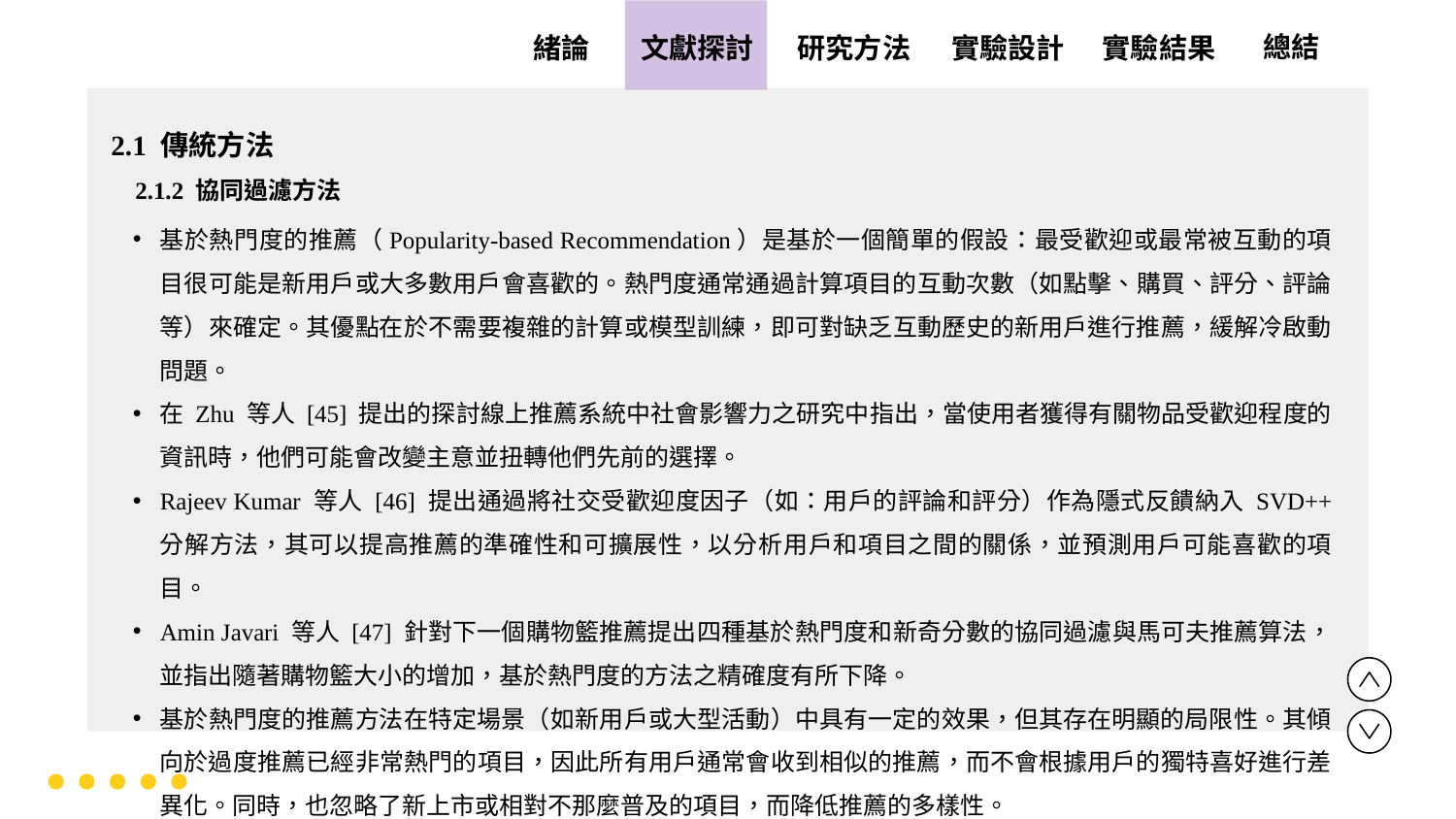

實驗設計
實驗結果
文獻探討
總結
緒論
研究方法
2.1 傳統方法
    2.1.2 協同過濾方法
基於熱門度的推薦（Popularity-based Recommendation）是基於一個簡單的假設：最受歡迎或最常被互動的項目很可能是新用戶或大多數用戶會喜歡的。熱門度通常通過計算項目的互動次數（如點擊、購買、評分、評論等）來確定。其優點在於不需要複雜的計算或模型訓練，即可對缺乏互動歷史的新用戶進行推薦，緩解冷啟動問題。
在 Zhu 等人 [45] 提出的探討線上推薦系統中社會影響力之研究中指出，當使用者獲得有關物品受歡迎程度的資訊時，他們可能會改變主意並扭轉他們先前的選擇。
Rajeev Kumar 等人 [46] 提出通過將社交受歡迎度因子（如：用戶的評論和評分）作為隱式反饋納入 SVD++ 分解方法，其可以提高推薦的準確性和可擴展性，以分析用戶和項目之間的關係，並預測用戶可能喜歡的項目。
Amin Javari 等人 [47] 針對下一個購物籃推薦提出四種基於熱門度和新奇分數的協同過濾與馬可夫推薦算法，並指出隨著購物籃大小的增加，基於熱門度的方法之精確度有所下降。
基於熱門度的推薦方法在特定場景（如新用戶或大型活動）中具有一定的效果，但其存在明顯的局限性。其傾向於過度推薦已經非常熱門的項目，因此所有用戶通常會收到相似的推薦，而不會根據用戶的獨特喜好進行差異化。同時，也忽略了新上市或相對不那麼普及的項目，而降低推薦的多樣性。